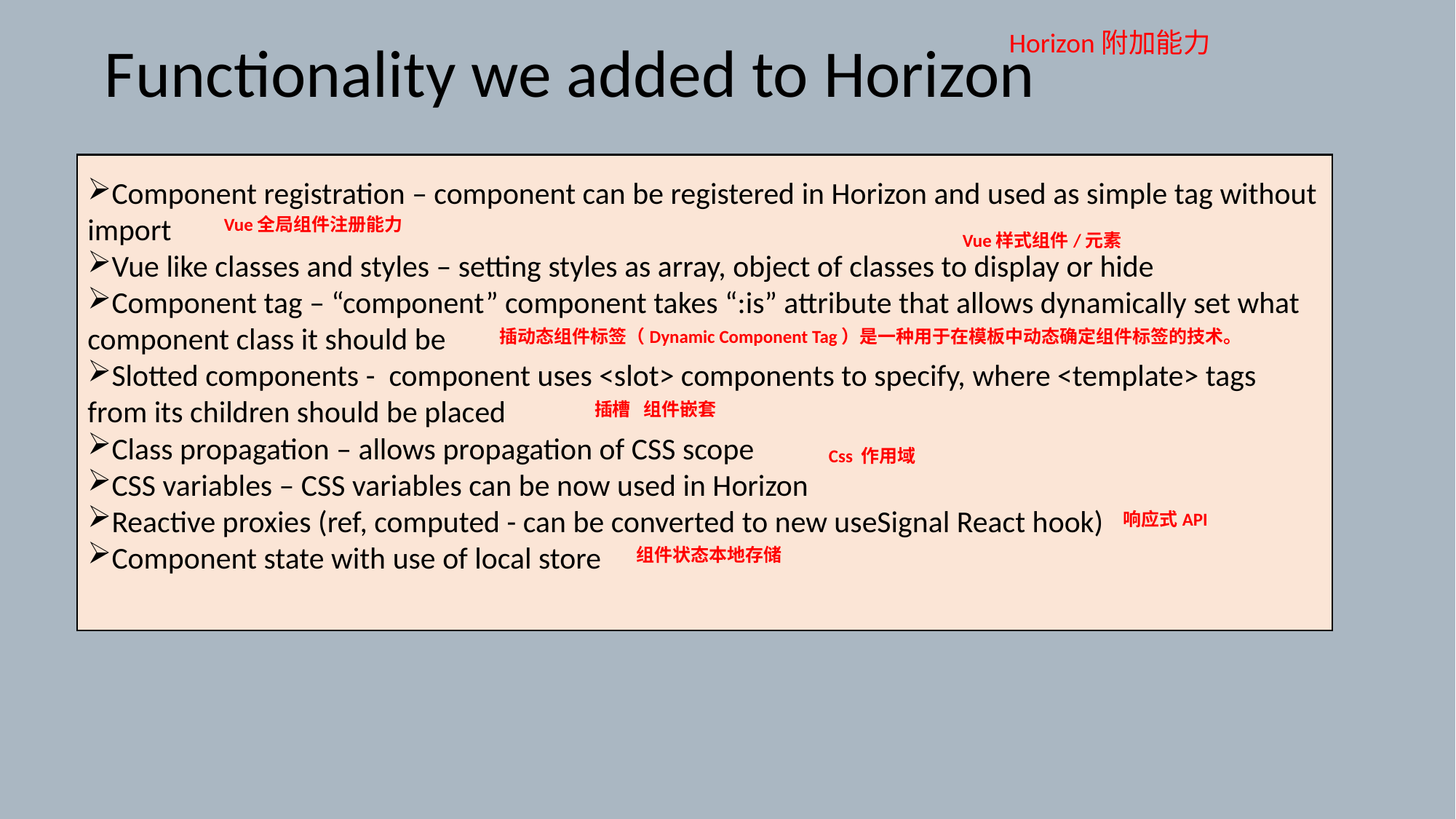

# Functionality we added to Horizon
Horizon附加能力
Component registration – component can be registered in Horizon and used as simple tag without import
Vue like classes and styles – setting styles as array, object of classes to display or hide
Component tag – “component” component takes “:is” attribute that allows dynamically set what component class it should be
Slotted components -  component uses <slot> components to specify, where <template> tags from its children should be placed
Class propagation – allows propagation of CSS scope
CSS variables – CSS variables can be now used in Horizon
Reactive proxies (ref, computed - can be converted to new useSignal React hook)
Component state with use of local store

Vue全局组件注册能力
Vue样式组件/元素
插动态组件标签（Dynamic Component Tag）是一种用于在模板中动态确定组件标签的技术。
插槽   组件嵌套
Css 作用域
响应式API
组件状态本地存储